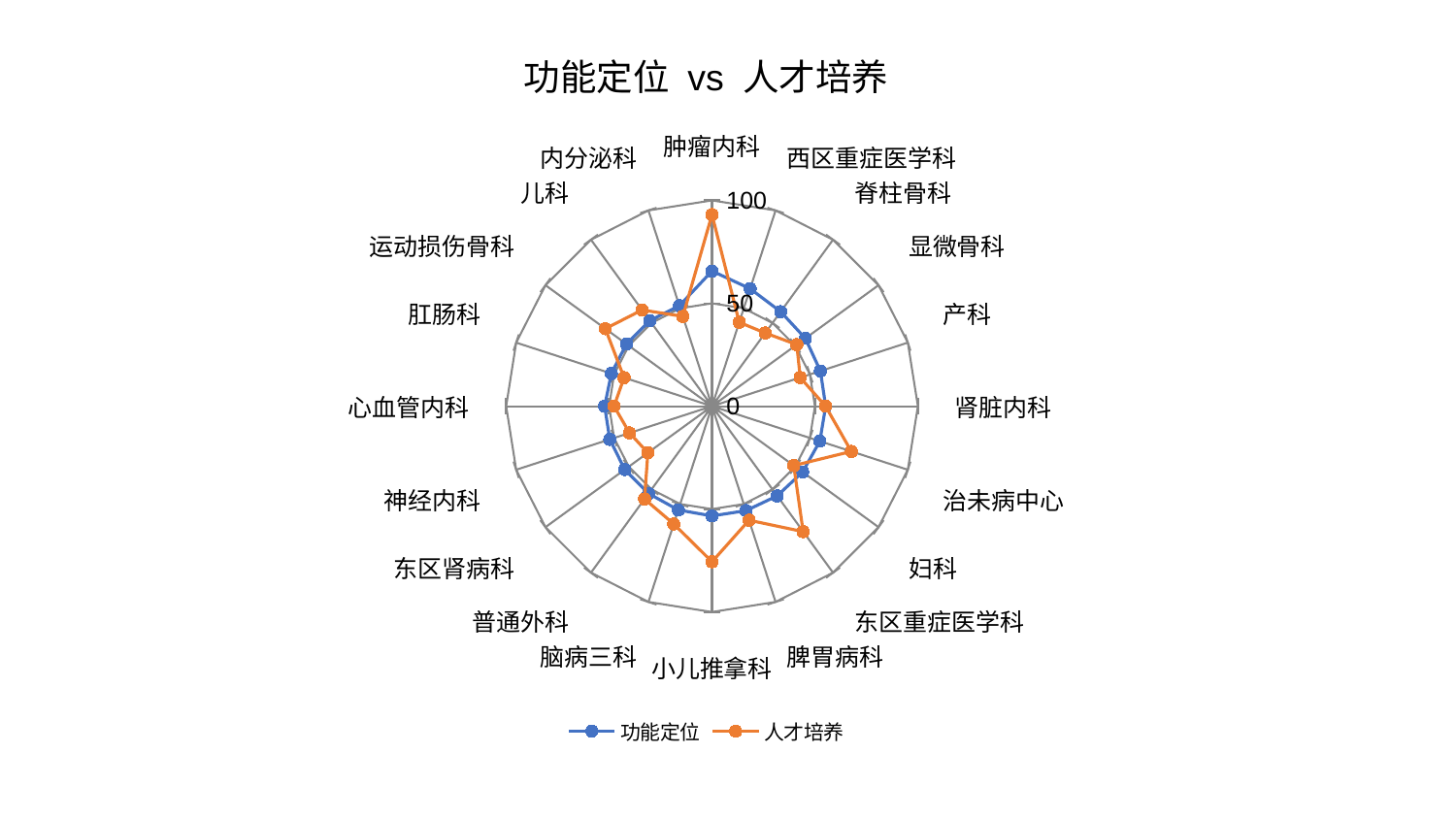

### Chart: 功能定位 vs 人才培养

| Category | 功能定位 | 人才培养 |
|---|---|---|
| 肿瘤内科 | 65.68948085730007 | 93.07782275457377 |
| 西区重症医学科 | 60.01793353561532 | 42.87995488715441 |
| 脊柱骨科 | 56.74981493641563 | 43.96567438880985 |
| 显微骨科 | 56.05795880052649 | 50.920966361351134 |
| 产科 | 55.37065440147561 | 45.06898146872445 |
| 肾脏内科 | 55.224687626550285 | 55.172694974725594 |
| 治未病中心 | 55.08354508598939 | 71.18967316327901 |
| 妇科 | 54.41991504499105 | 49.09131851993069 |
| 东区重症医学科 | 53.877921660887374 | 75.33376854822393 |
| 脾胃病科 | 53.37450431354473 | 58.255093468602404 |
| 小儿推拿科 | 53.3283249086521 | 75.59288525557325 |
| 脑病三科 | 53.0392964784573 | 60.18250367871468 |
| 普通外科 | 52.46896036003752 | 55.75997060188386 |
| 东区肾病科 | 52.38519069980168 | 38.51471168392002 |
| 神经内科 | 52.20643672663305 | 42.137085042576196 |
| 心血管内科 | 52.15111406879959 | 47.58558638017619 |
| 肛肠科 | 51.41793842229576 | 44.910740800018495 |
| 运动损伤骨科 | 51.40504319491733 | 64.07085787981741 |
| 儿科 | 51.401966547621015 | 57.80930220923627 |
| 内分泌科 | 51.332167451193975 | 45.883956296974304 |
39